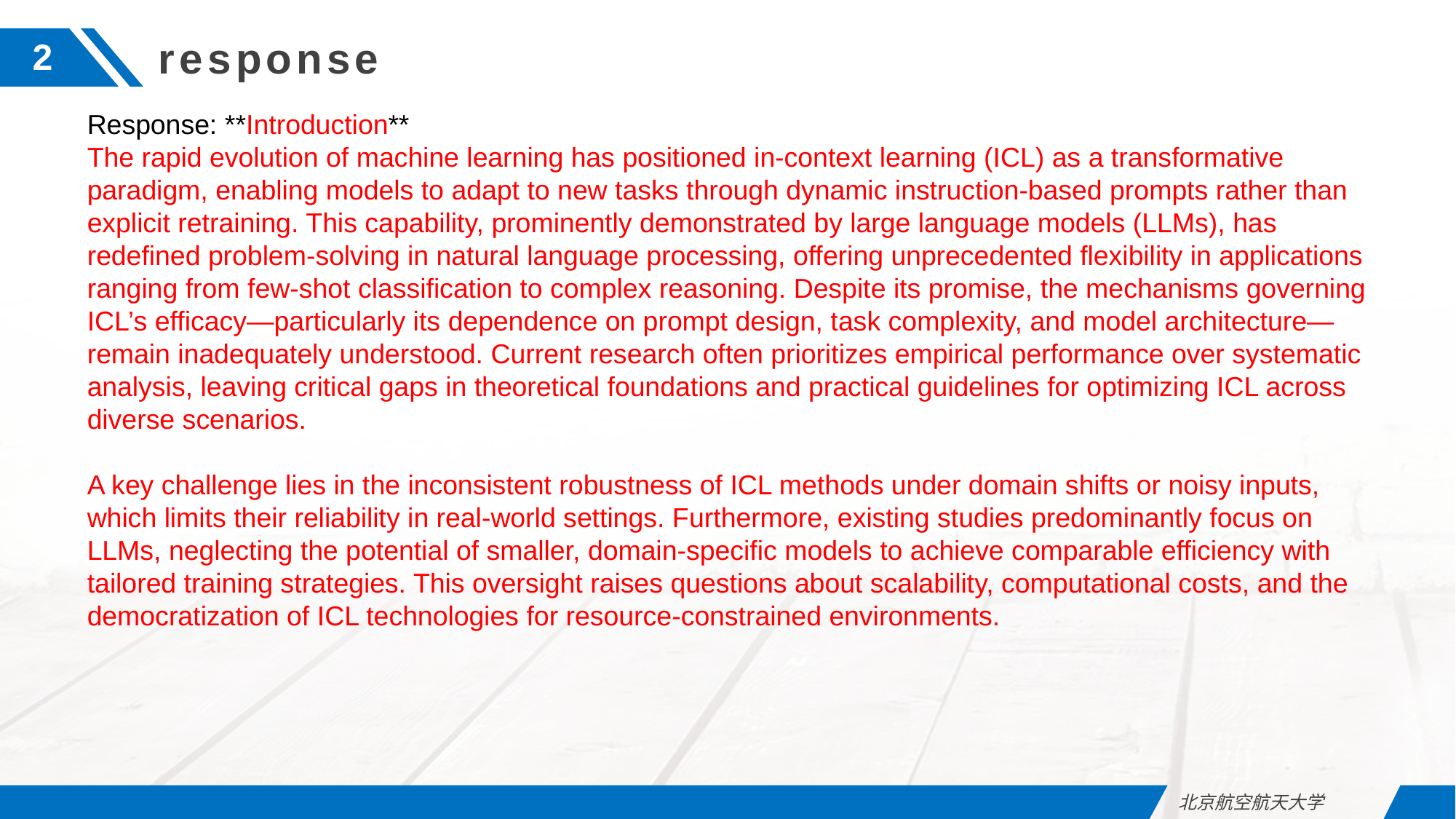

response

2

Response: **Introduction**
The rapid evolution of machine learning has positioned in-context learning (ICL) as a transformative paradigm, enabling models to adapt to new tasks through dynamic instruction-based prompts rather than explicit retraining. This capability, prominently demonstrated by large language models (LLMs), has redefined problem-solving in natural language processing, offering unprecedented flexibility in applications ranging from few-shot classification to complex reasoning. Despite its promise, the mechanisms governing ICL’s efficacy—particularly its dependence on prompt design, task complexity, and model architecture—remain inadequately understood. Current research often prioritizes empirical performance over systematic analysis, leaving critical gaps in theoretical foundations and practical guidelines for optimizing ICL across diverse scenarios.

A key challenge lies in the inconsistent robustness of ICL methods under domain shifts or noisy inputs, which limits their reliability in real-world settings. Furthermore, existing studies predominantly focus on LLMs, neglecting the potential of smaller, domain-specific models to achieve comparable efficiency with tailored training strategies. This oversight raises questions about scalability, computational costs, and the democratization of ICL technologies for resource-constrained environments.

北京航空航天大学